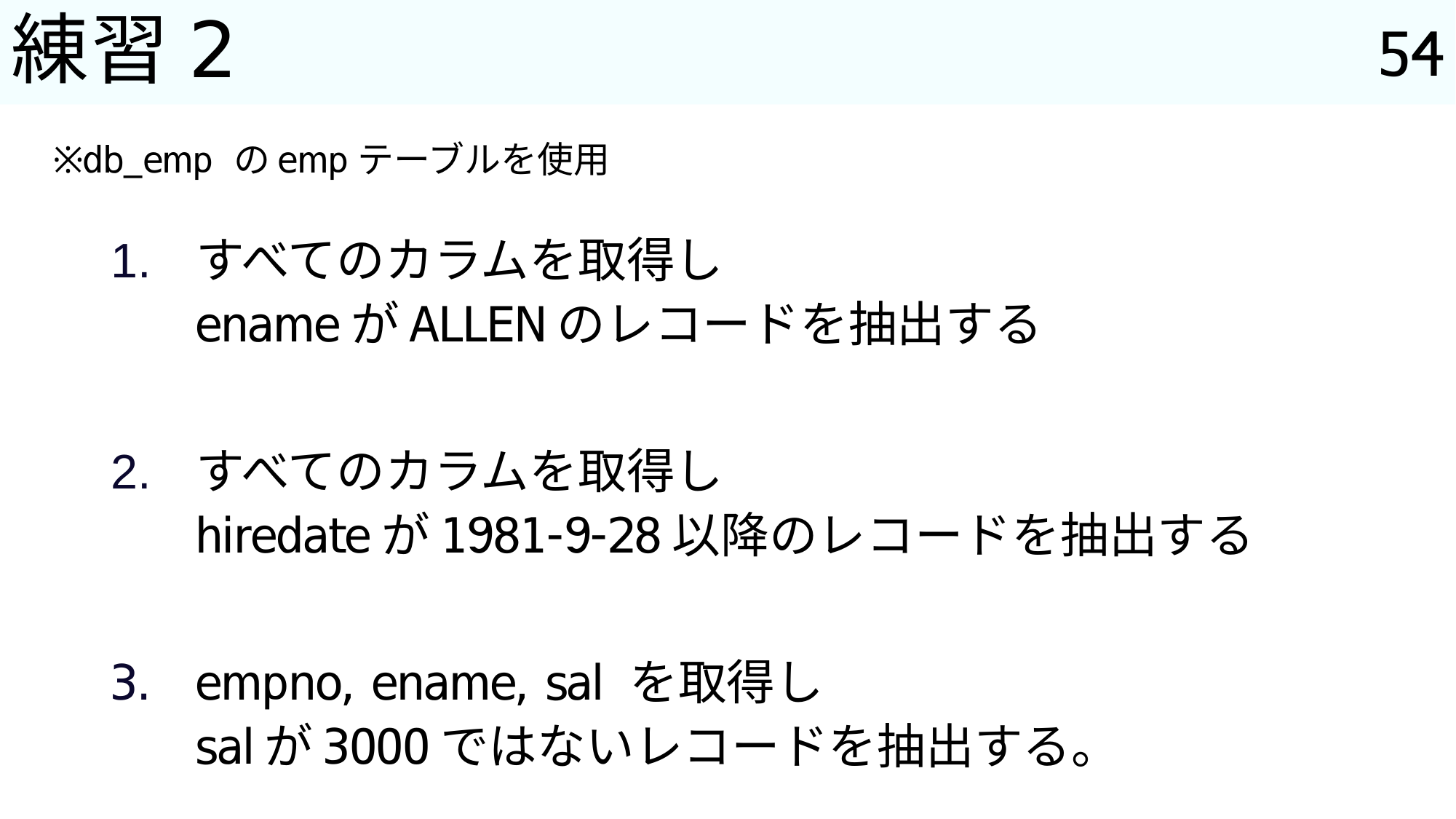

54
# 練習2
※db_emp のempテーブルを使用
すべてのカラムを取得し
enameがALLENのレコードを抽出する

すべてのカラムを取得し
hiredateが1981-9-28以降のレコードを抽出する

empno, ename, sal を取得し
salが3000ではないレコードを抽出する。